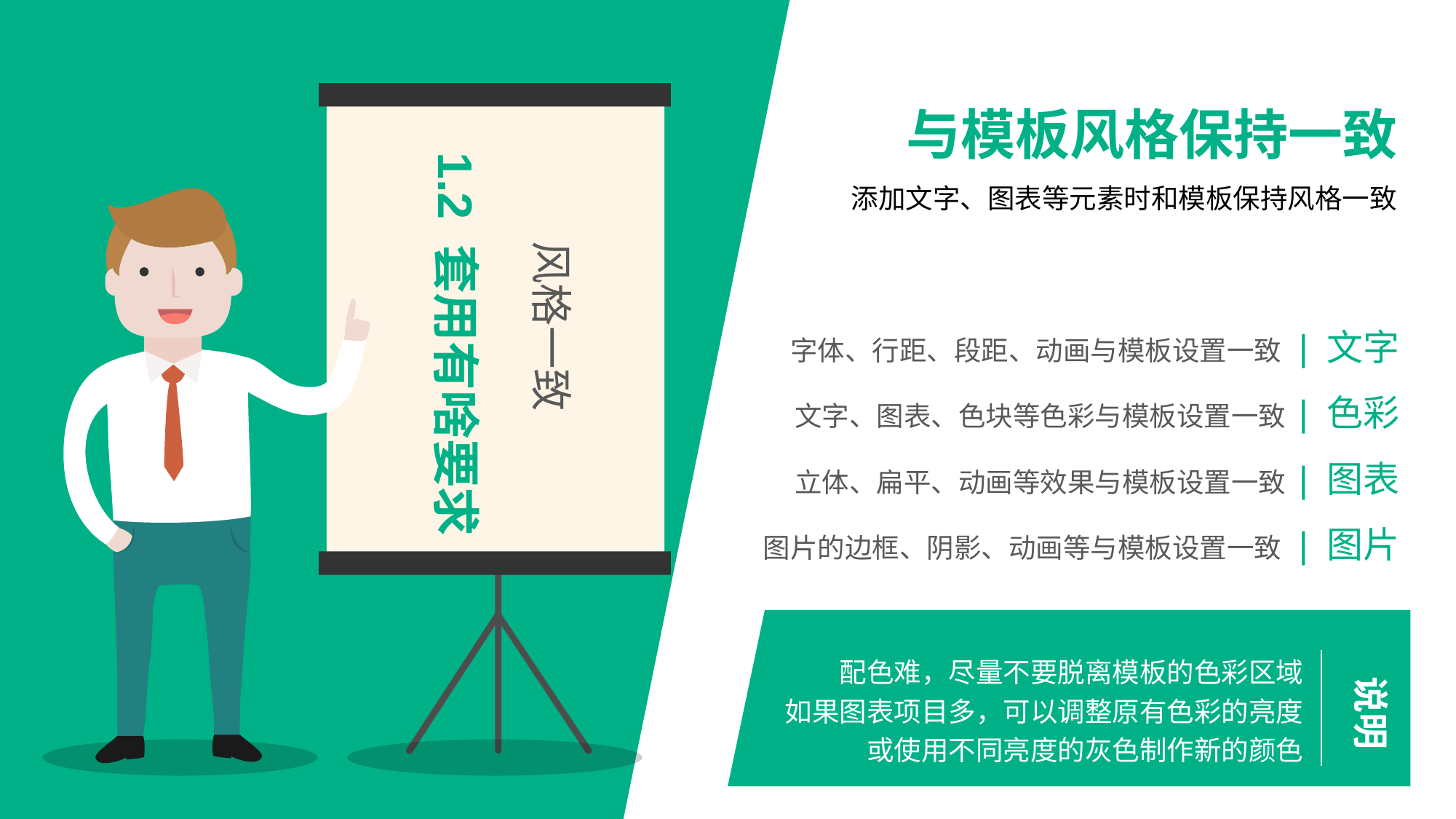

与模板风格保持一致
1.2 套用有啥要求
添加文字、图表等元素时和模板保持风格一致

风格一致
字体、行距、段距、动画与模板设置一致 | 文字
文字、图表、色块等色彩与模板设置一致 | 色彩
立体、扁平、动画等效果与模板设置一致 | 图表
图片的边框、阴影、动画等与模板设置一致 | 图片

配色难，尽量不要脱离模板的色彩区域
如果图表项目多，可以调整原有色彩的亮度
或使用不同亮度的灰色制作新的颜色
说明